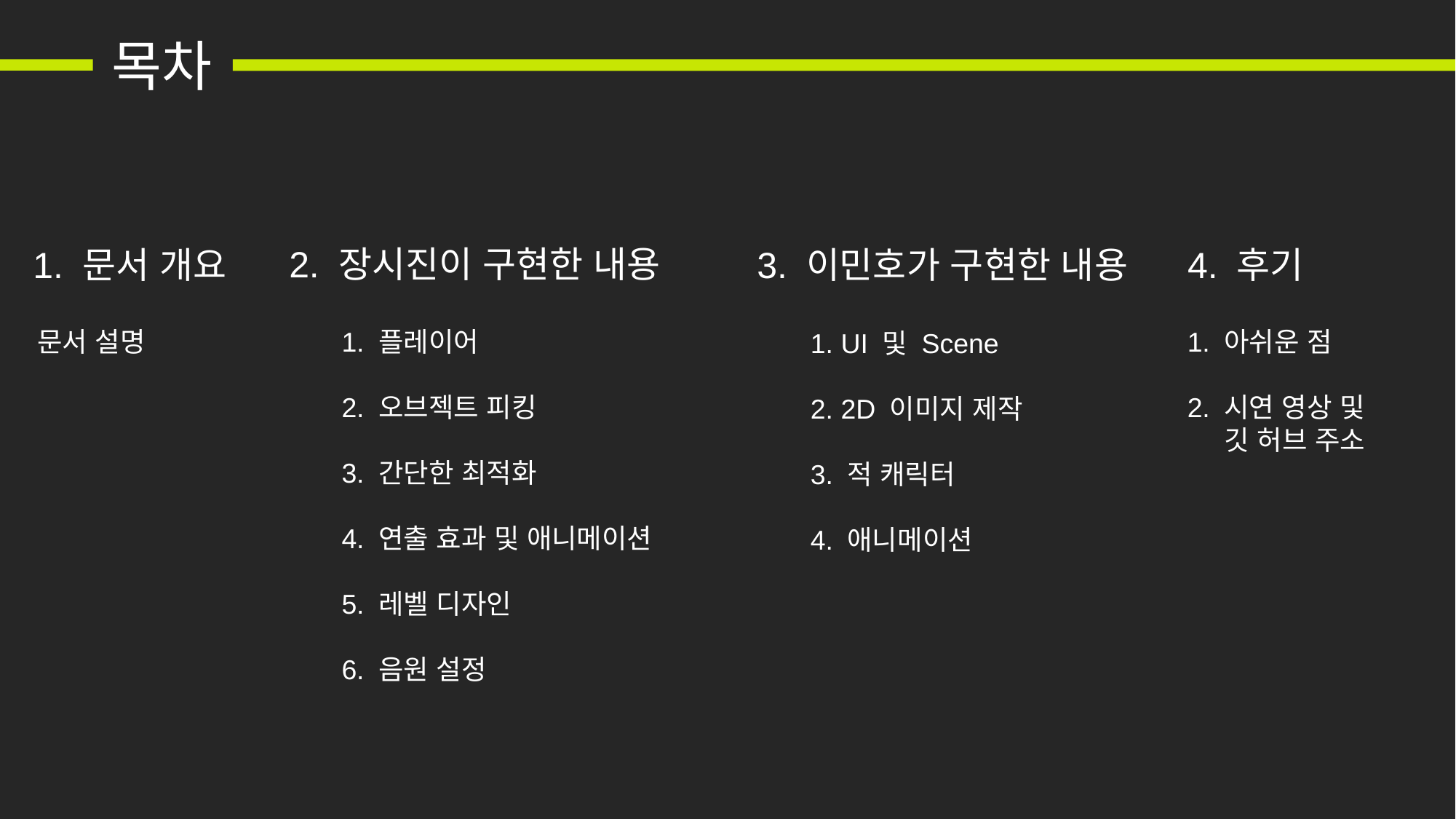

목차

2. 장시진이 구현한 내용
1. 문서 개요
3. 이민호가 구현한 내용
4. 후기
문서 설명
1. 플레이어

2. 오브젝트 피킹

3. 간단한 최적화

4. 연출 효과 및 애니메이션

5. 레벨 디자인

6. 음원 설정
1. 아쉬운 점

2. 시연 영상 및
    깃 허브 주소

1. UI 및 Scene

2. 2D 이미지 제작

3. 적 캐릭터

4. 애니메이션